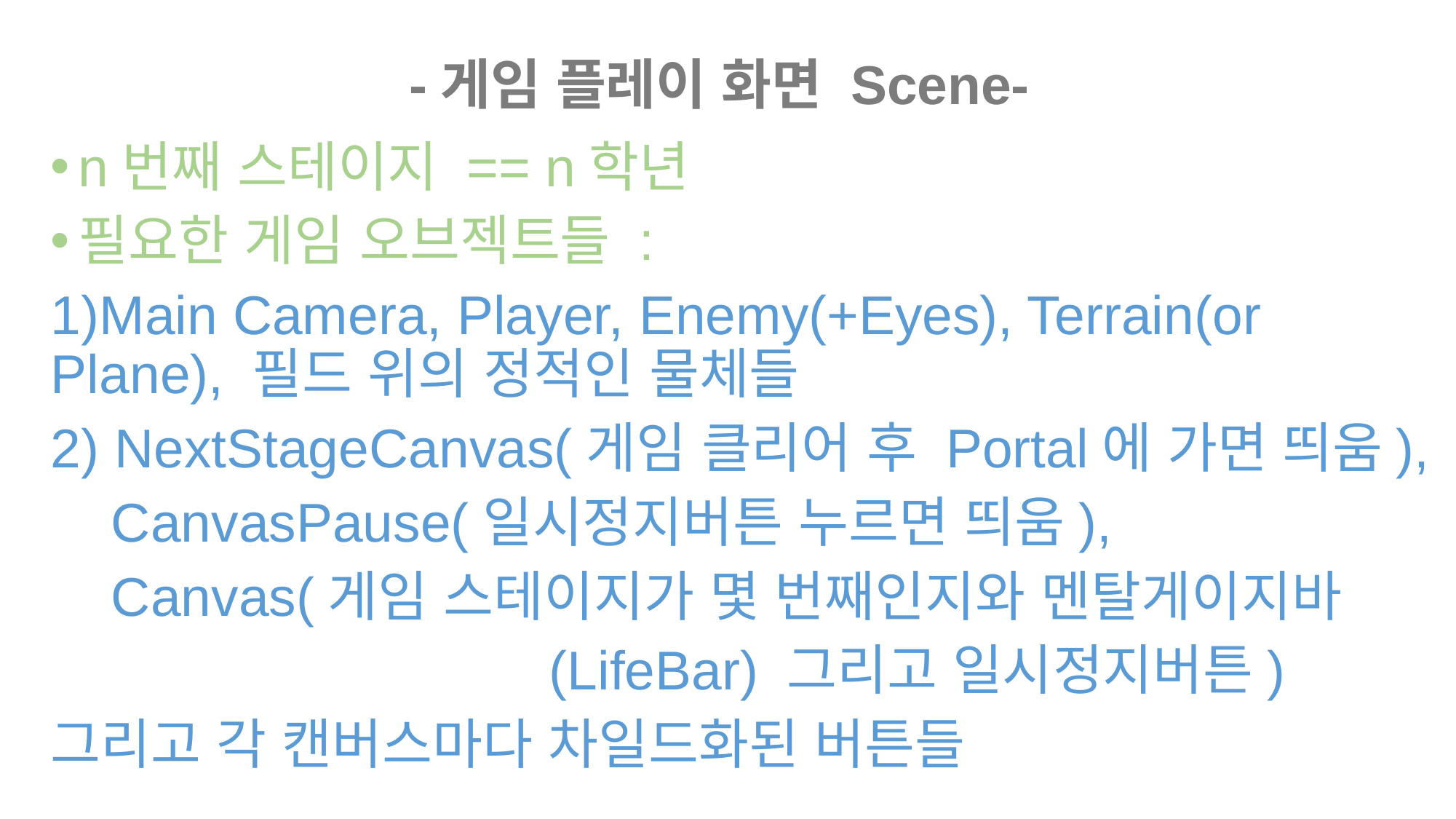

-게임 플레이 화면 Scene-
n번째 스테이지 == n학년
필요한 게임 오브젝트들 :
1)Main Camera, Player, Enemy(+Eyes), Terrain(or Plane), 필드 위의 정적인 물체들
2) NextStageCanvas(게임 클리어 후 Portal에 가면 띄움),
    CanvasPause(일시정지버튼 누르면 띄움),
    Canvas(게임 스테이지가 몇 번째인지와 멘탈게이지바
                                 (LifeBar) 그리고 일시정지버튼)
그리고 각 캔버스마다 차일드화된 버튼들